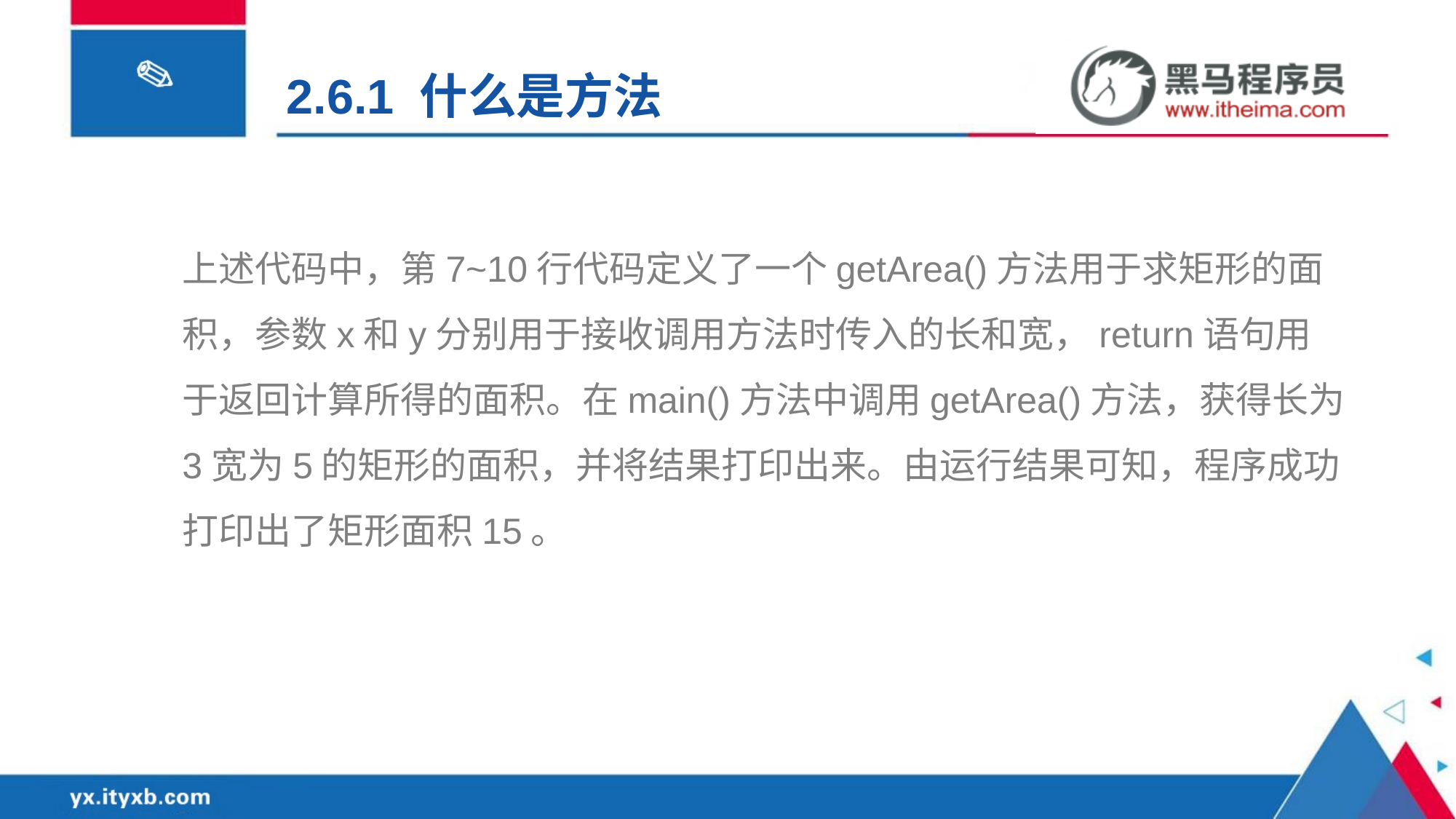

2.6.1 什么是方法

上述代码中，第7~10行代码定义了一个getArea()方法用于求矩形的面积，参数x和y分别用于接收调用方法时传入的长和宽，return语句用于返回计算所得的面积。在main()方法中调用getArea()方法，获得长为3宽为5的矩形的面积，并将结果打印出来。由运行结果可知，程序成功打印出了矩形面积15。